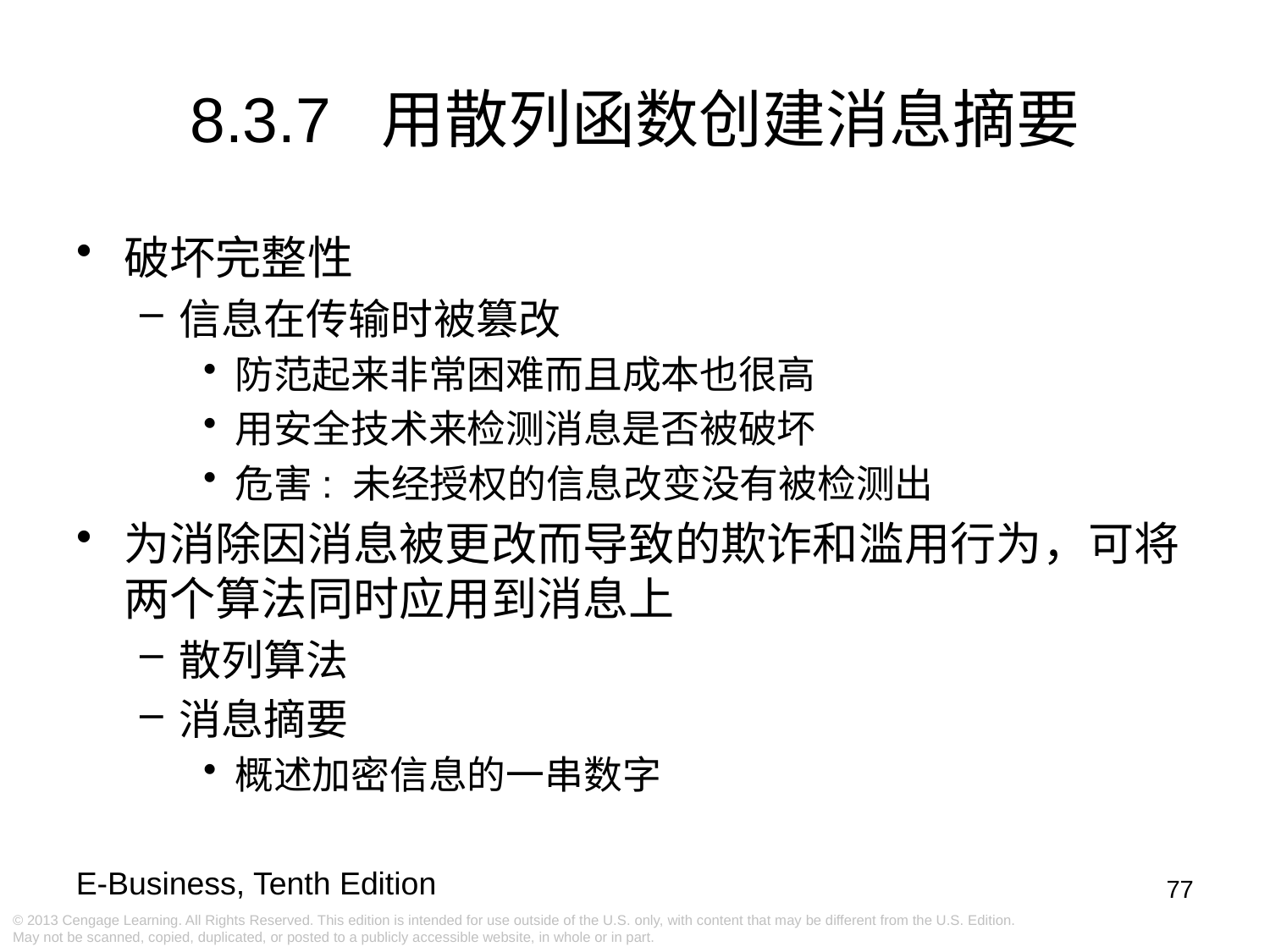

8.3.7  用散列函数创建消息摘要
破坏完整性
信息在传输时被篡改
防范起来非常困难而且成本也很高
用安全技术来检测消息是否被破坏
危害: 未经授权的信息改变没有被检测出
为消除因消息被更改而导致的欺诈和滥用行为，可将两个算法同时应用到消息上
散列算法
消息摘要
概述加密信息的一串数字
77